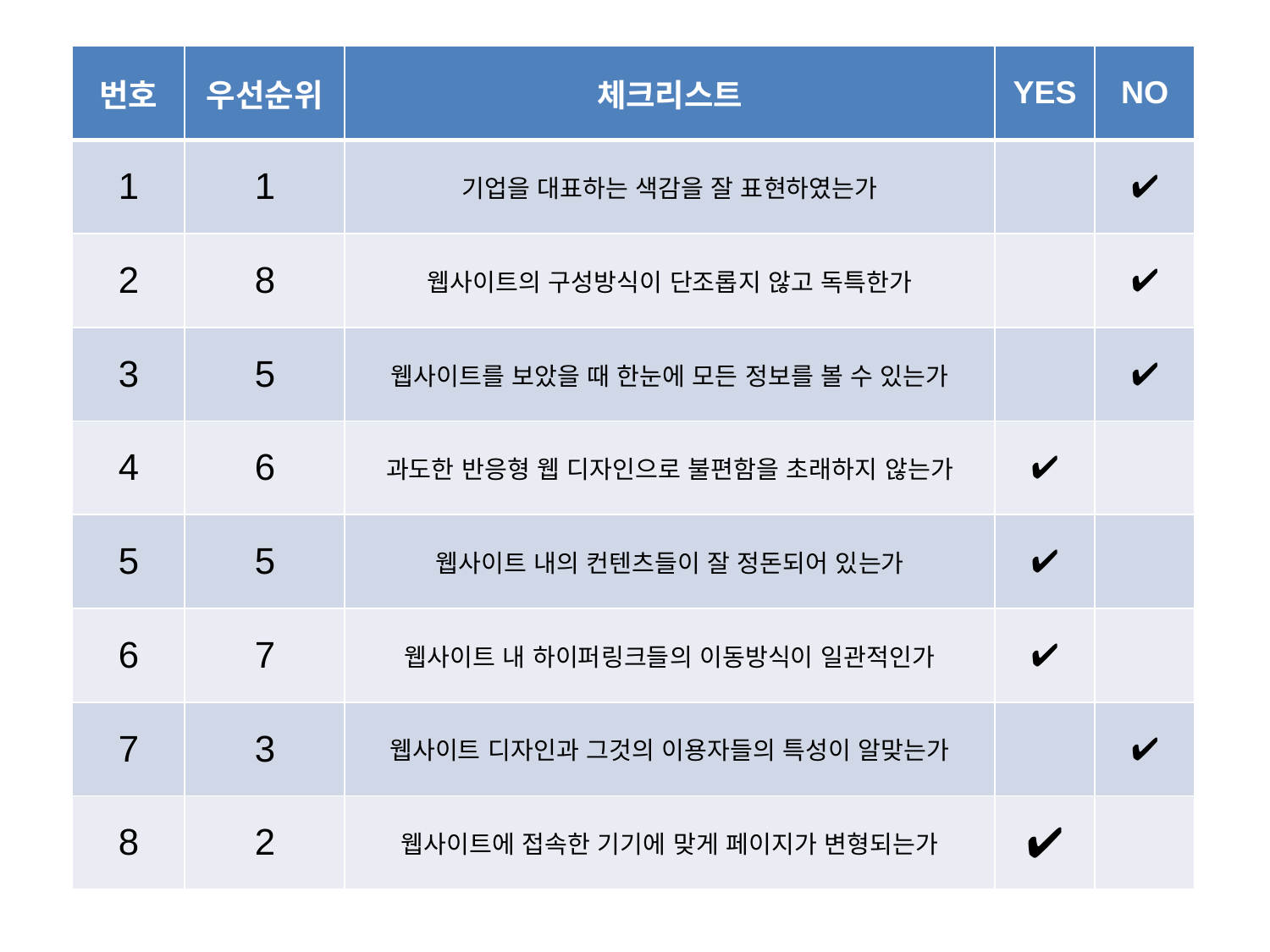

| 번호 | 우선순위 | 체크리스트 | YES | NO |
| --- | --- | --- | --- | --- |
| 1 | 1 | 기업을 대표하는 색감을 잘 표현하였는가 |  | ✔ |
| 2 | 8 | 웹사이트의 구성방식이 단조롭지 않고 독특한가 |  | ✔ |
| 3 | 5 | 웹사이트를 보았을 때 한눈에 모든 정보를 볼 수 있는가 |  | ✔ |
| 4 | 6 | 과도한 반응형 웹 디자인으로 불편함을 초래하지 않는가 | ✔ |  |
| 5 | 5 | 웹사이트 내의 컨텐츠들이 잘 정돈되어 있는가 | ✔ |  |
| 6 | 7 | 웹사이트 내 하이퍼링크들의 이동방식이 일관적인가 | ✔ |  |
| 7 | 3 | 웹사이트 디자인과 그것의 이용자들의 특성이 알맞는가 |  | ✔ |
| 8 | 2 | 웹사이트에 접속한 기기에 맞게 페이지가 변형되는가 | ✔ |  |